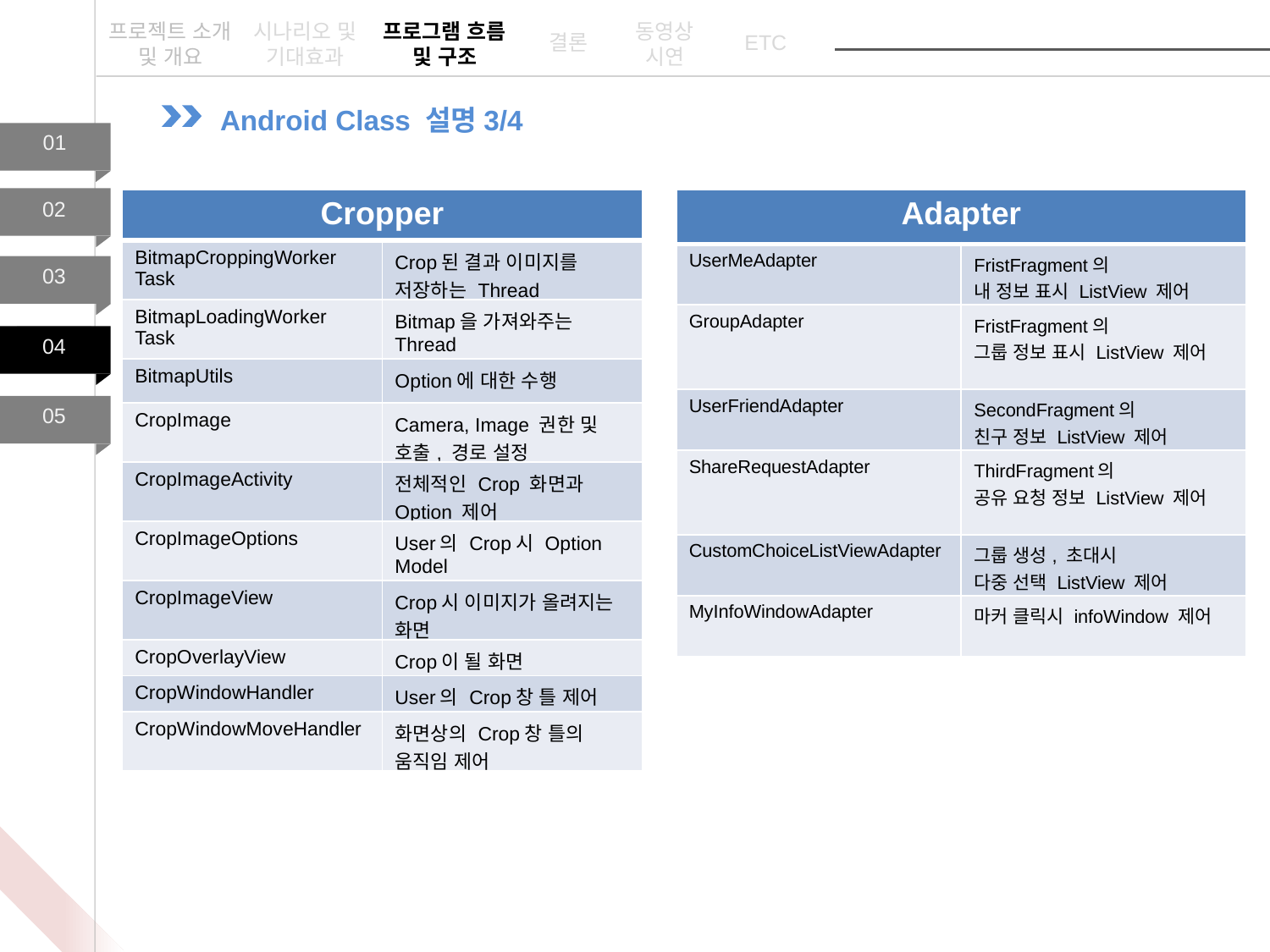

프로젝트 소개 및 개요
시나리오 및 기대효과
프로그램 흐름 및 구조
동영상
시연
ETC
결론
Android Class 설명3/4

01

02
| Cropper |  |
| --- | --- |
| BitmapCroppingWorker Task | Crop된 결과 이미지를 저장하는 Thread |
| BitmapLoadingWorker Task | Bitmap을 가져와주는 Thread |
| BitmapUtils | Option에 대한 수행 |
| CropImage | Camera, Image 권한 및 호출, 경로 설정 |
| CropImageActivity | 전체적인 Crop 화면과 Option 제어 |
| CropImageOptions | User의 Crop시 Option Model |
| CropImageView | Crop시 이미지가 올려지는 화면 |
| CropOverlayView | Crop이 될 화면 |
| CropWindowHandler | User의 Crop창 틀 제어 |
| CropWindowMoveHandler | 화면상의 Crop창 틀의 움직임 제어 |
| Adapter |  |
| --- | --- |
| UserMeAdapter | FristFragment의 내 정보 표시 ListView 제어 |
| GroupAdapter | FristFragment의 그룹 정보 표시 ListView 제어 |
| UserFriendAdapter | SecondFragment의 친구 정보 ListView 제어 |
| ShareRequestAdapter | ThirdFragment의 공유 요청 정보 ListView 제어 |
| CustomChoiceListViewAdapter | 그룹 생성, 초대시 다중 선택 ListView 제어 |
| MyInfoWindowAdapter | 마커 클릭시 infoWindow 제어 |

03

04

05